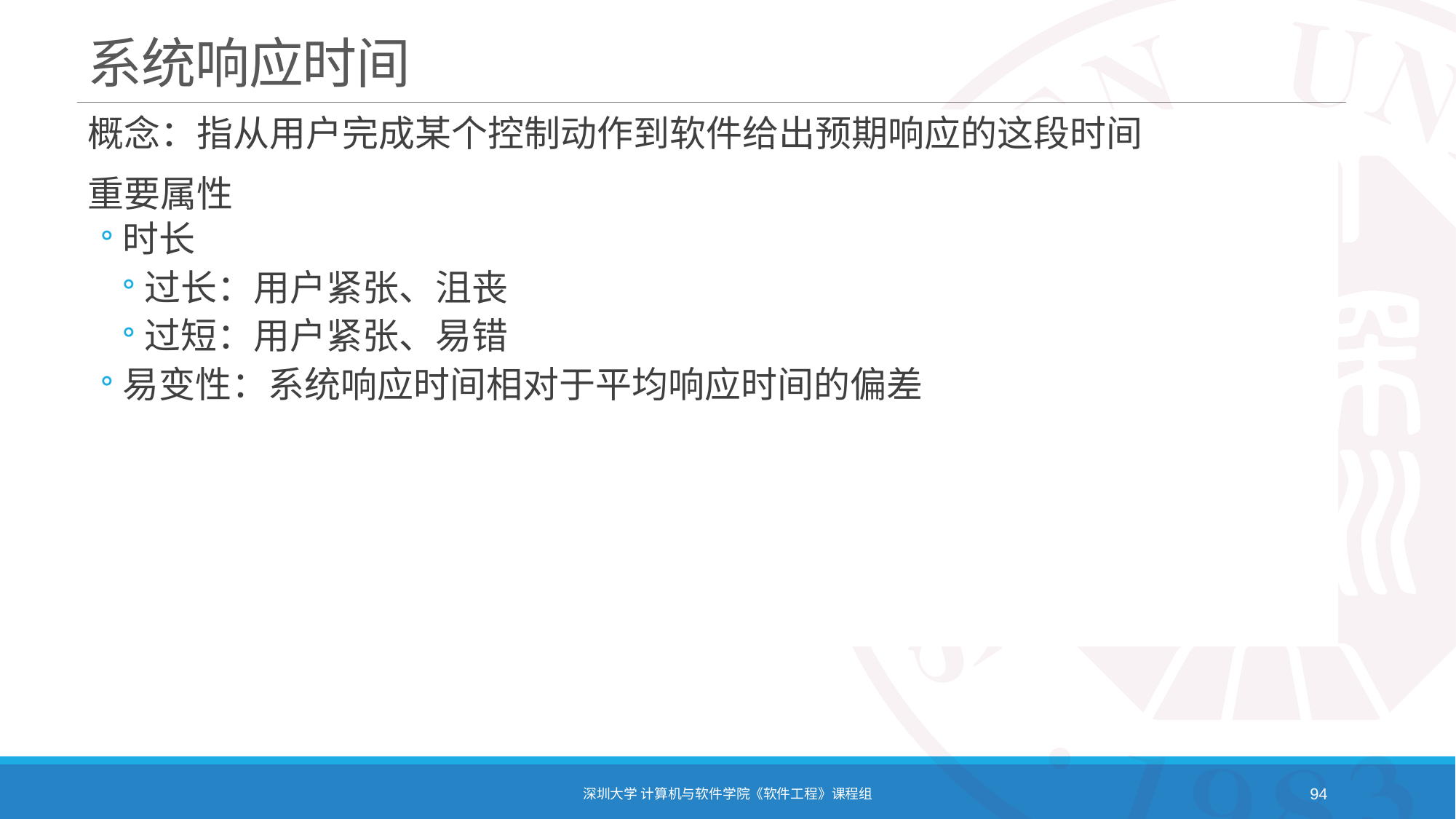

# 系统响应时间
概念：指从用户完成某个控制动作到软件给出预期响应的这段时间
重要属性
时长
过长：用户紧张、沮丧
过短：用户紧张、易错
易变性：系统响应时间相对于平均响应时间的偏差
深圳大学 计算机与软件学院《软件工程》课程组
94